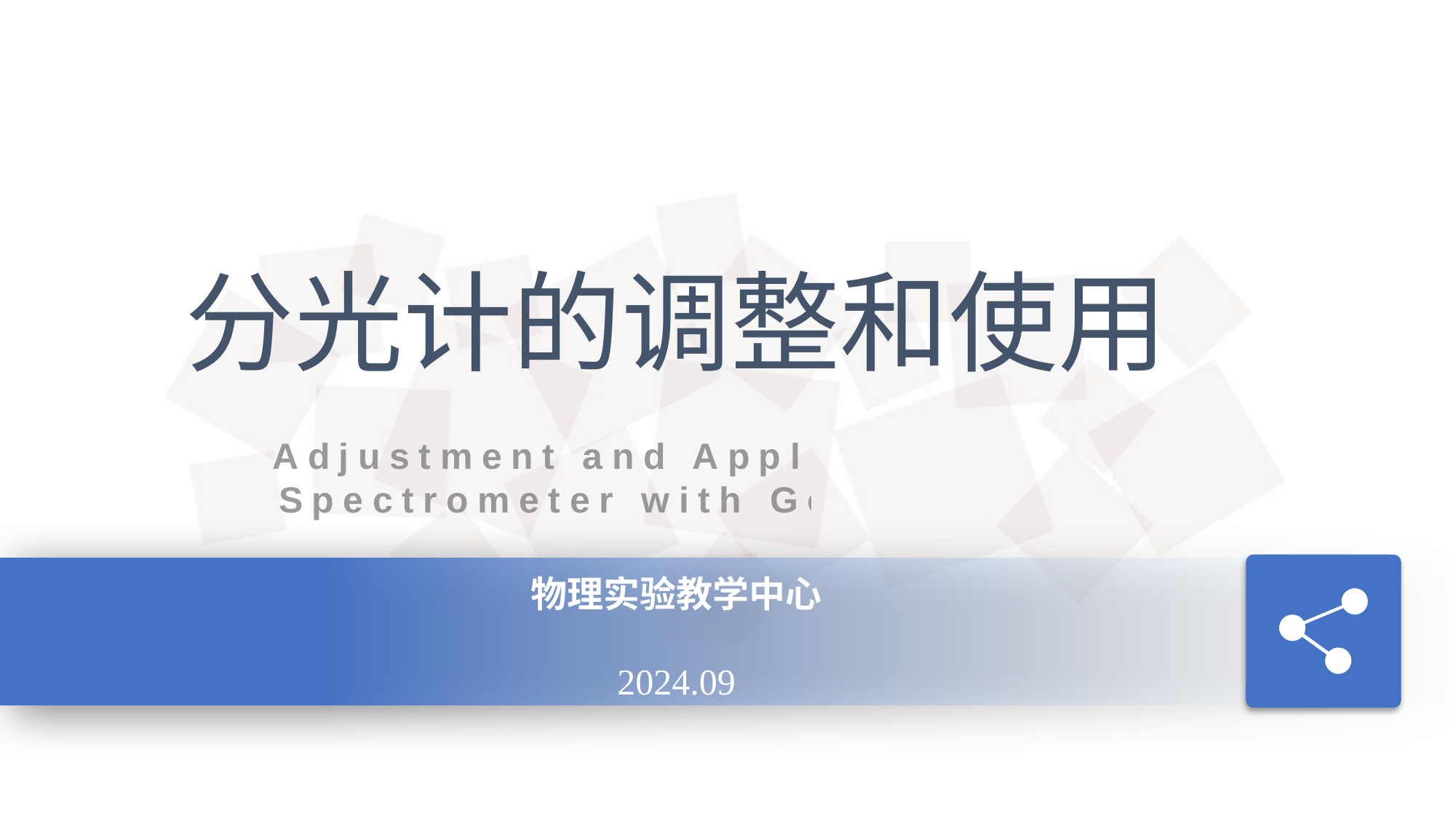

分光计的调整和使用
Adjustment and Application of Spectrometer with Goniometer

物理实验教学中心

2024.09